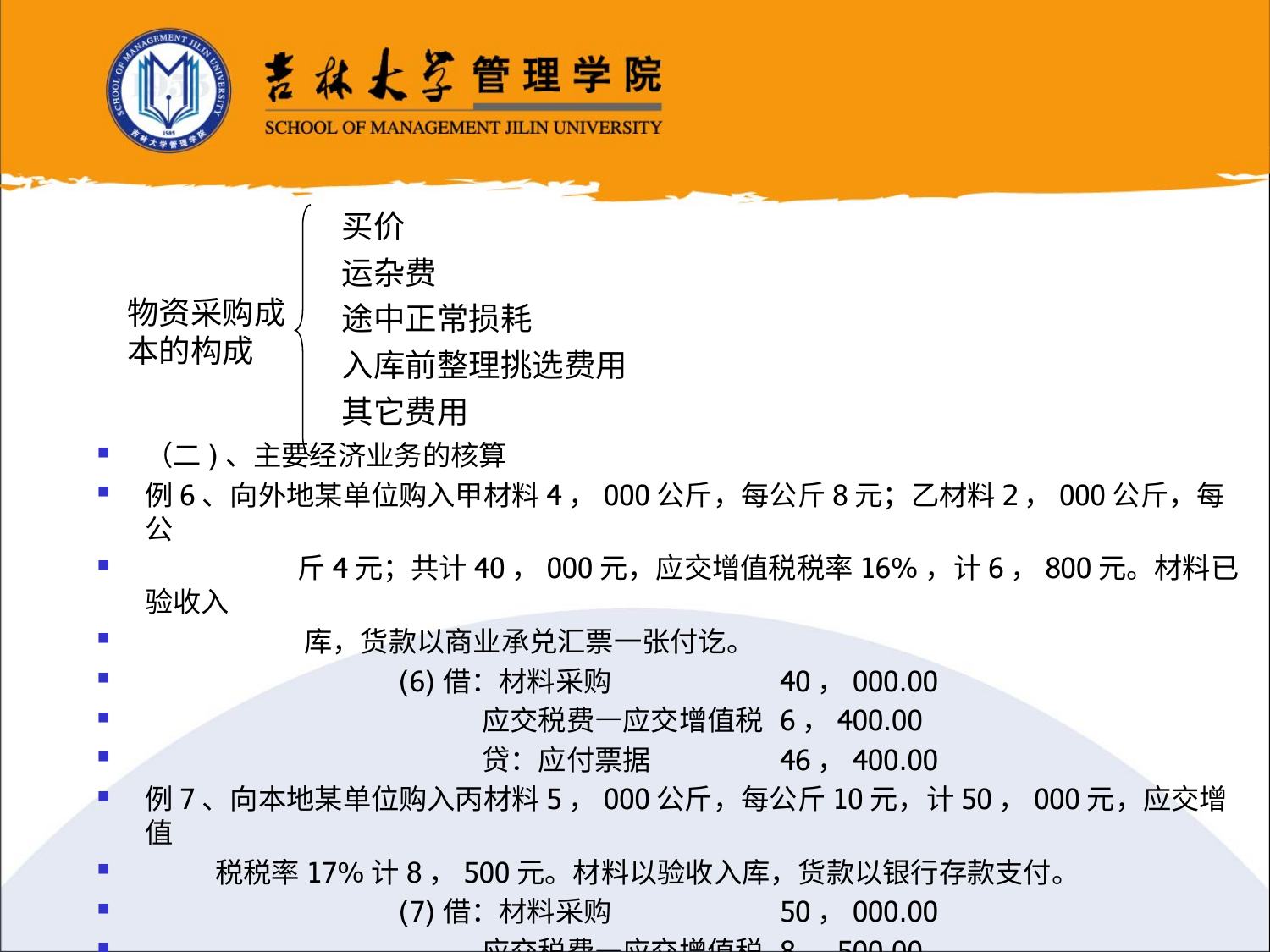

（二)、主要经济业务的核算
例6、向外地某单位购入甲材料4，000公斤，每公斤8元；乙材料2，000公斤，每公
	   斤4元；共计40，000元，应交增值税税率16%，计6，800元。材料已验收入
	    库，货款以商业承兑汇票一张付讫。
		(6)借：材料采购		40，000.00
		            应交税费—应交增值税	6，400.00
		            贷：应付票据		46，400.00
例7、向本地某单位购入丙材料5，000公斤，每公斤10元，计50，000元，应交增值
          税税率17%计8，500元。材料以验收入库，货款以银行存款支付。
		(7)借：材料采购		50，000.00
		            应交税费—应交增值税	8，500.00
		            贷：银行存款		58，500.00

买价
运杂费
途中正常损耗
入库前整理挑选费用
其它费用
物资采购成本的构成
66